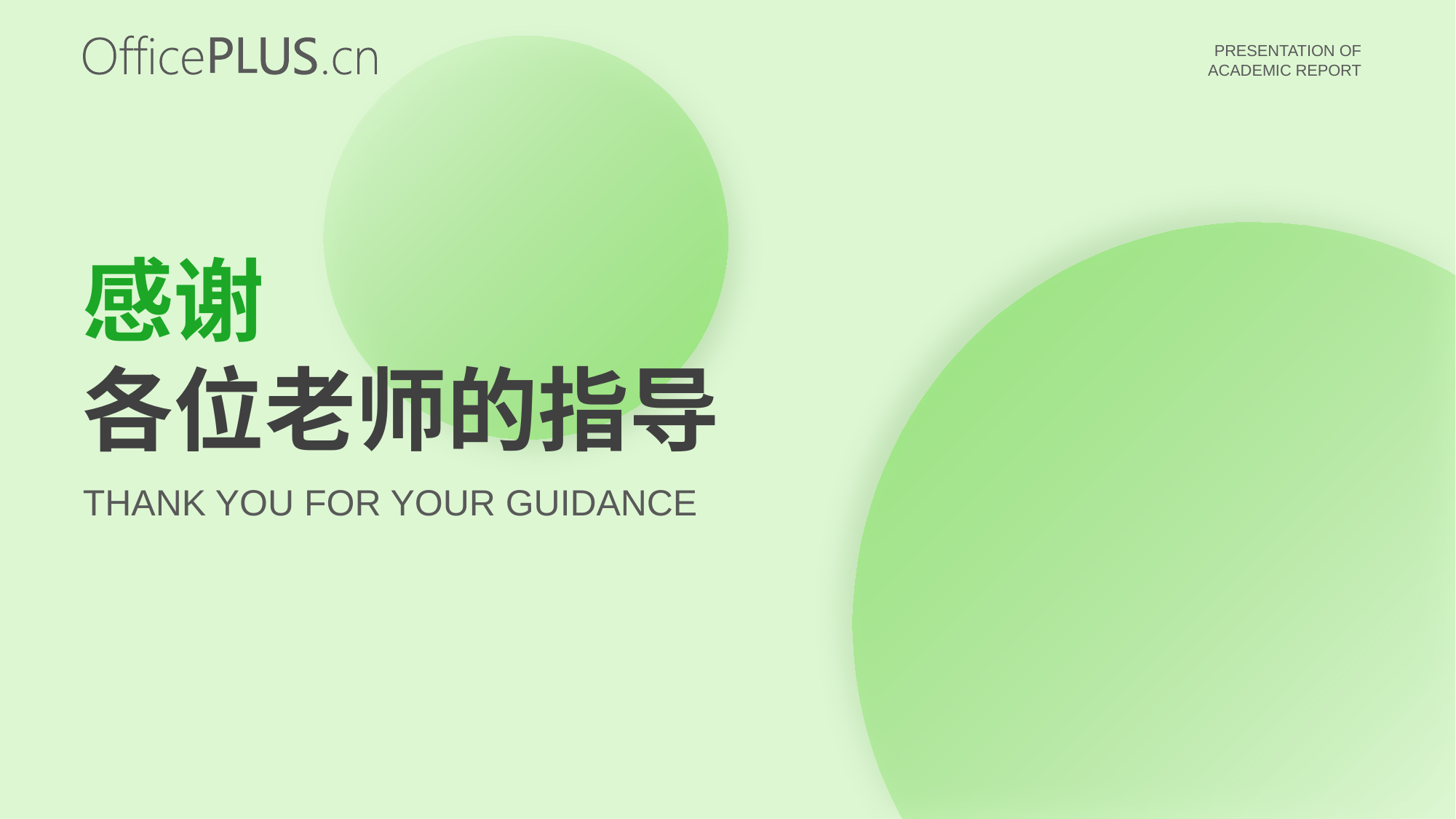

感谢
各位老师的指导
THANK YOU FOR YOUR GUIDANCE